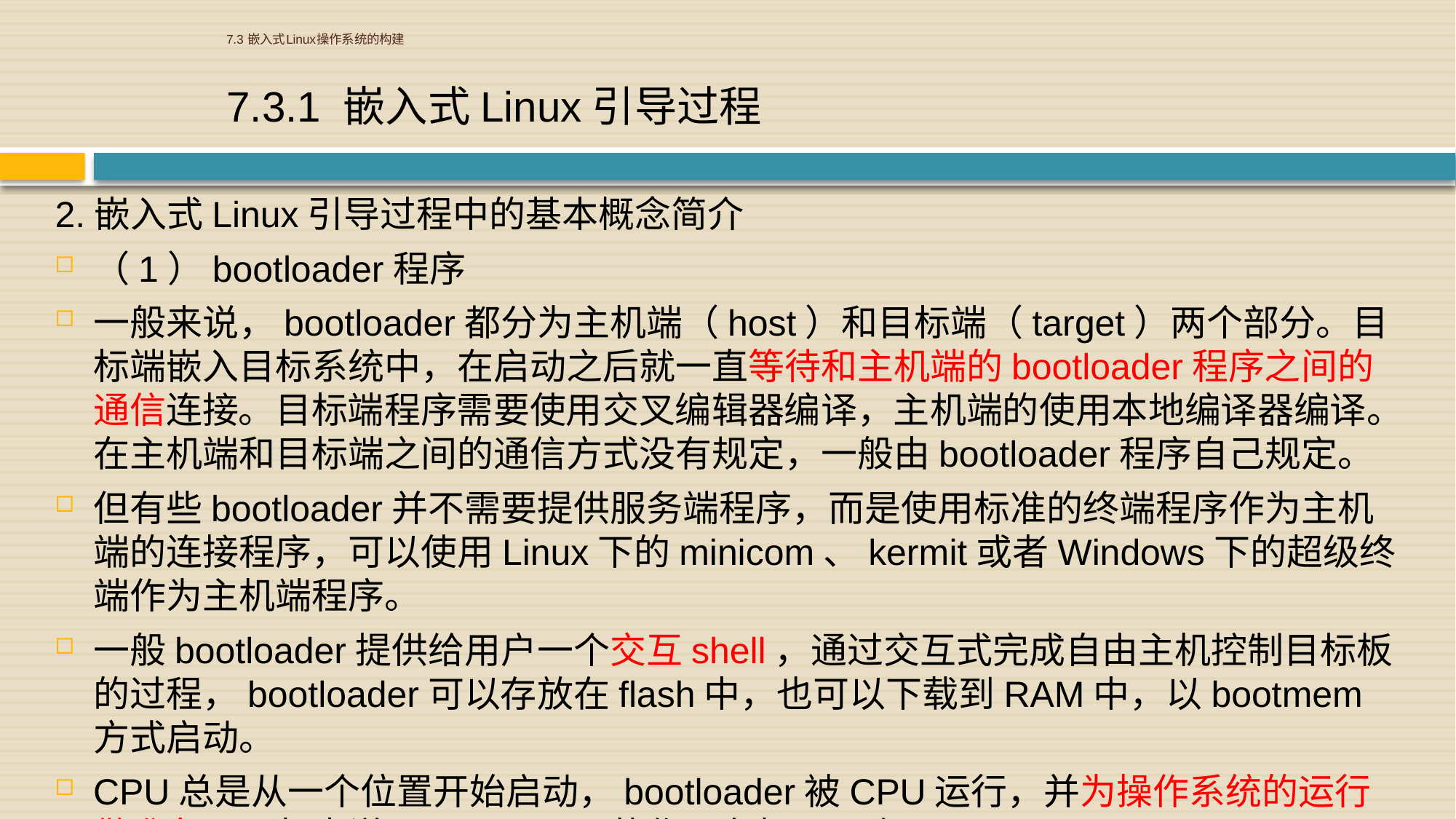

# 7.3 嵌入式Linux操作系统的构建
7.3.1 嵌入式Linux引导过程
2.嵌入式Linux引导过程中的基本概念简介
（1）bootloader程序
一般来说，bootloader都分为主机端（host）和目标端（target）两个部分。目标端嵌入目标系统中，在启动之后就一直等待和主机端的bootloader程序之间的通信连接。目标端程序需要使用交叉编辑器编译，主机端的使用本地编译器编译。在主机端和目标端之间的通信方式没有规定，一般由bootloader程序自己规定。
但有些bootloader并不需要提供服务端程序，而是使用标准的终端程序作为主机端的连接程序，可以使用Linux下的minicom、kermit或者Windows下的超级终端作为主机端程序。
一般bootloader提供给用户一个交互shell，通过交互式完成自由主机控制目标板的过程，bootloader可以存放在flash中，也可以下载到RAM中，以bootmem方式启动。
CPU总是从一个位置开始启动，bootloader被CPU运行，并为操作系统的运行做准备，一般来说，bootloader的作用有如下几个：